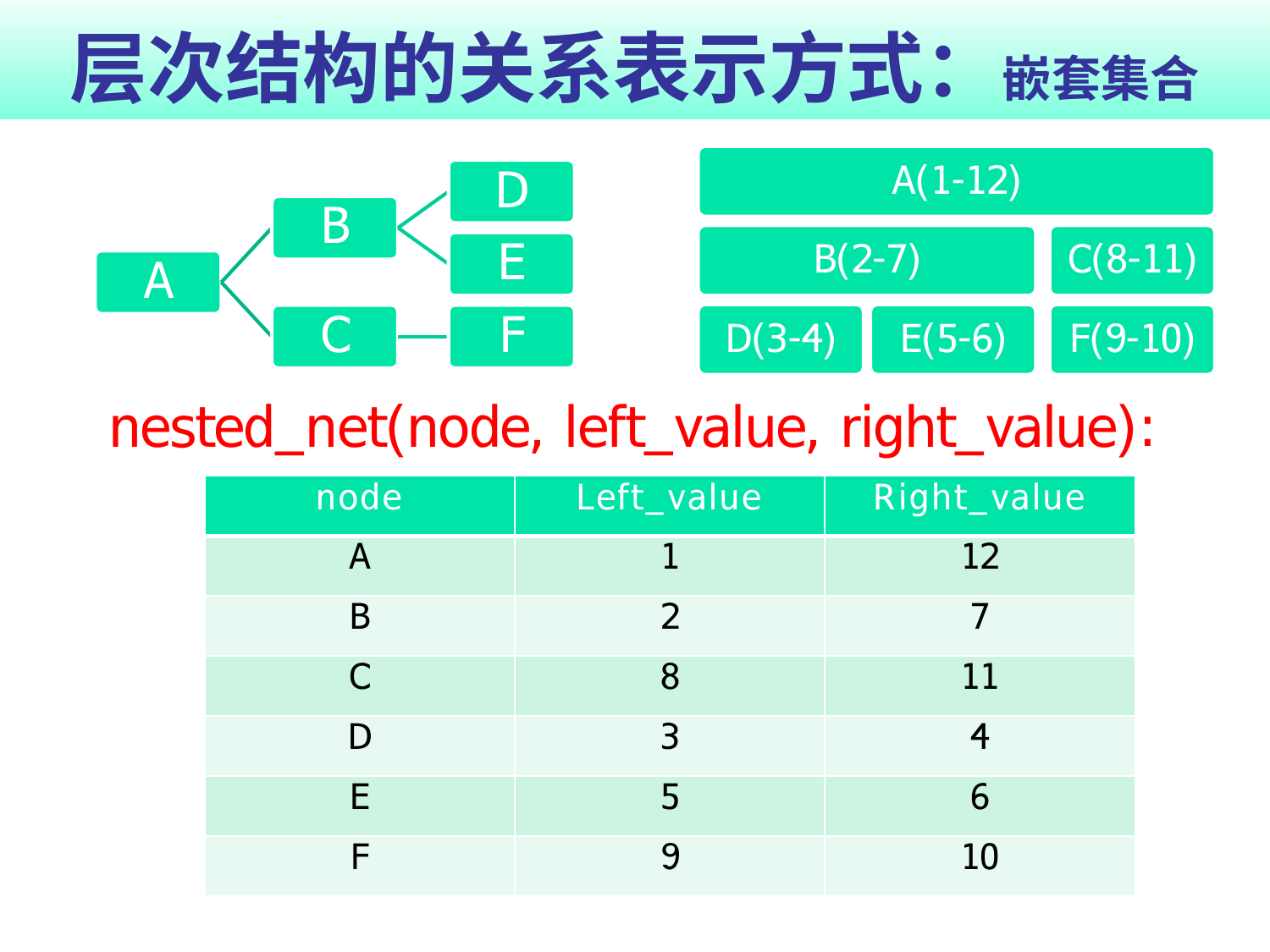

# 层次结构的关系表示方式：嵌套集合
A(1-12)
B(2-7)
D(3-4)
E(5-6)
C(8-11)
F(9-10)
A

B

D

E

C

F

nested_net(node, left_value, right_value):
| node | Left\_value | Right\_value |
| --- | --- | --- |
| A | 1 | 12 |
| B | 2 | 7 |
| C | 8 | 11 |
| D | 3 | 4 |
| E | 5 | 6 |
| F | 9 | 10 |